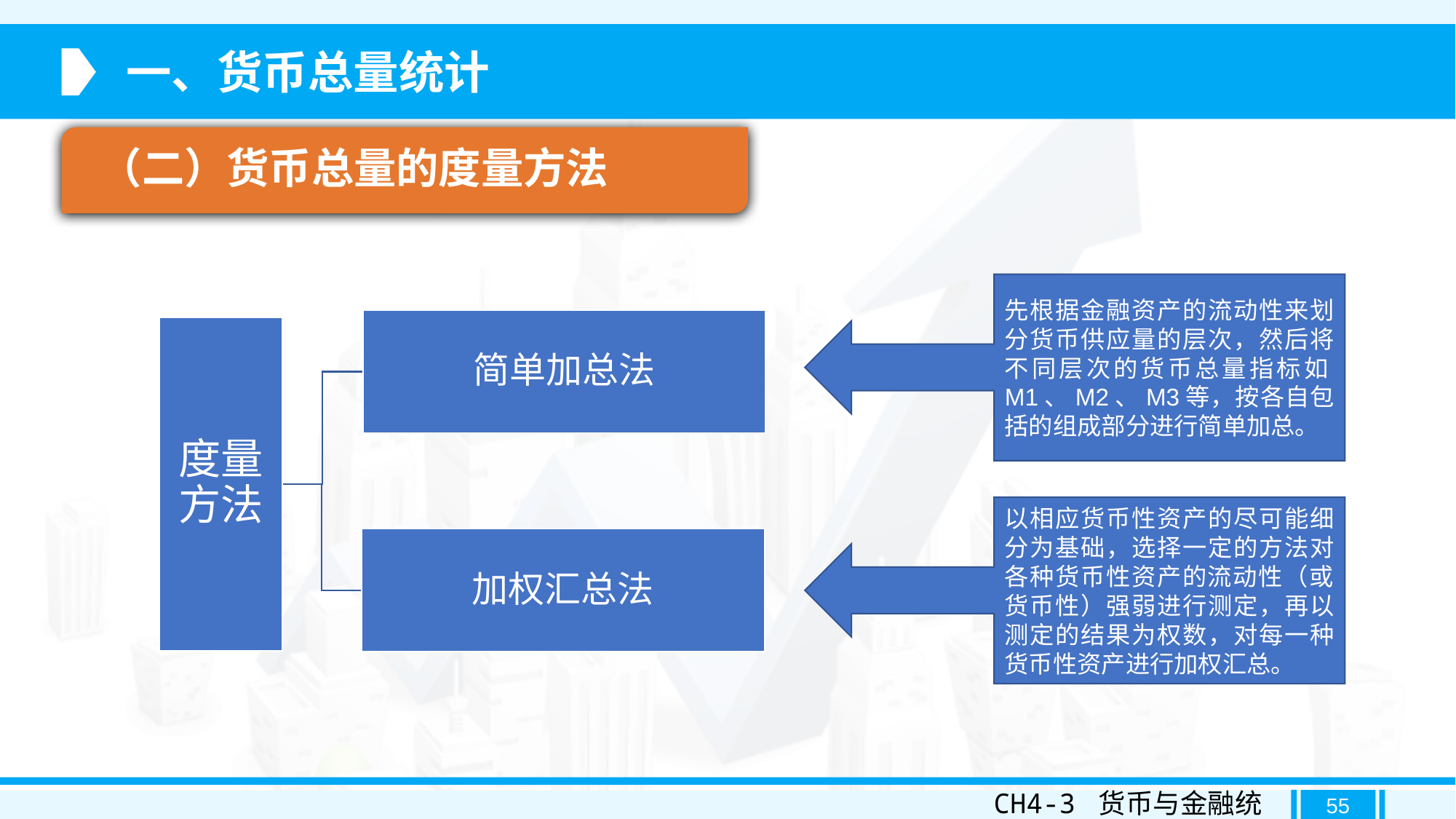

一、货币总量统计

（二）货币总量的度量方法

度量方法
简单加总法
加权汇总法
先根据金融资产的流动性来划分货币供应量的层次，然后将不同层次的货币总量指标如M1、M2、M3等，按各自包括的组成部分进行简单加总。
以相应货币性资产的尽可能细分为基础，选择一定的方法对各种货币性资产的流动性（或货币性）强弱进行测定，再以测定的结果为权数，对每一种货币性资产进行加权汇总。
CH4-3 货币与金融统计
55